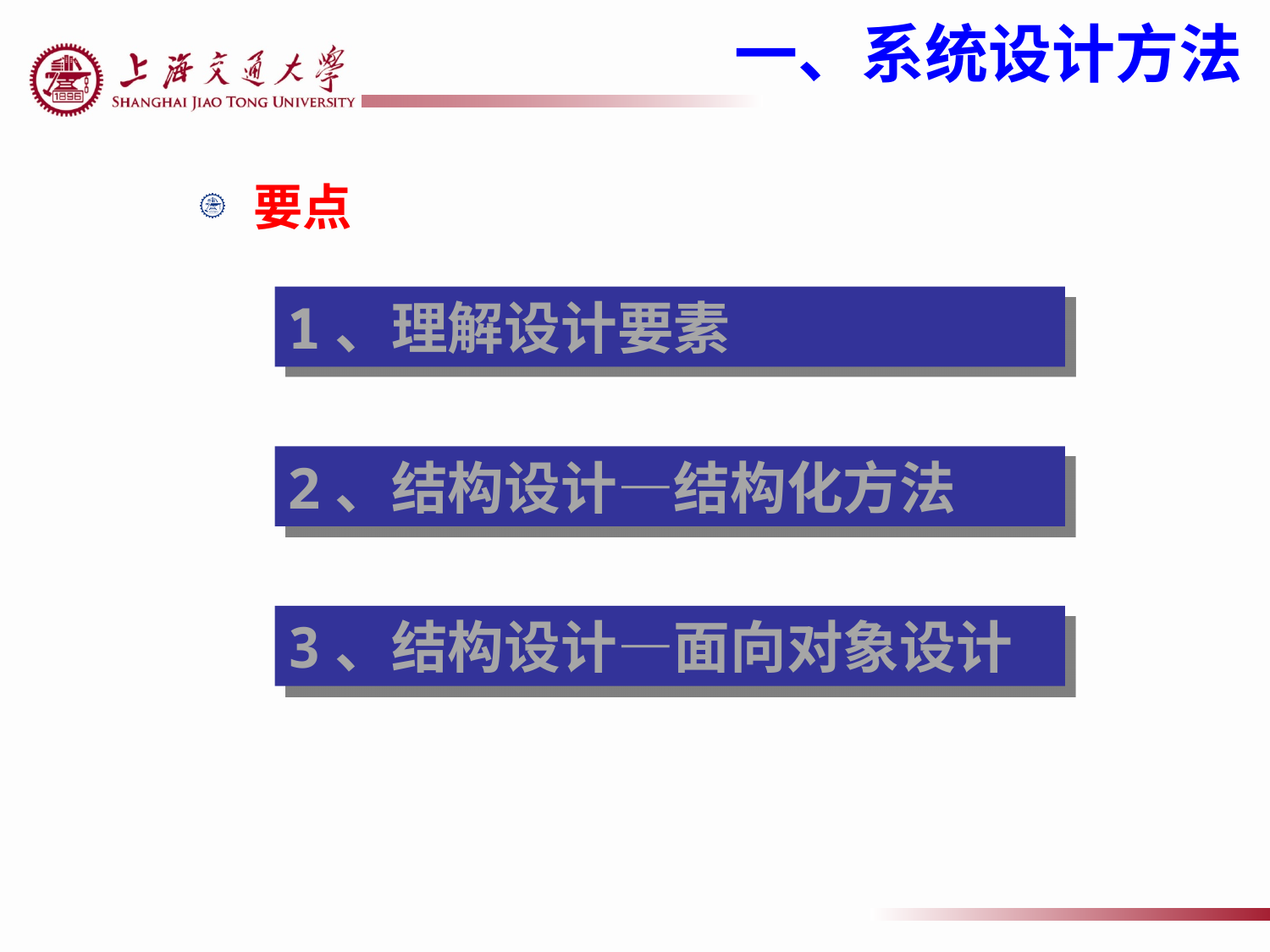

一、系统设计方法
要点
1、理解设计要素
2、结构设计—结构化方法
3、结构设计—面向对象设计